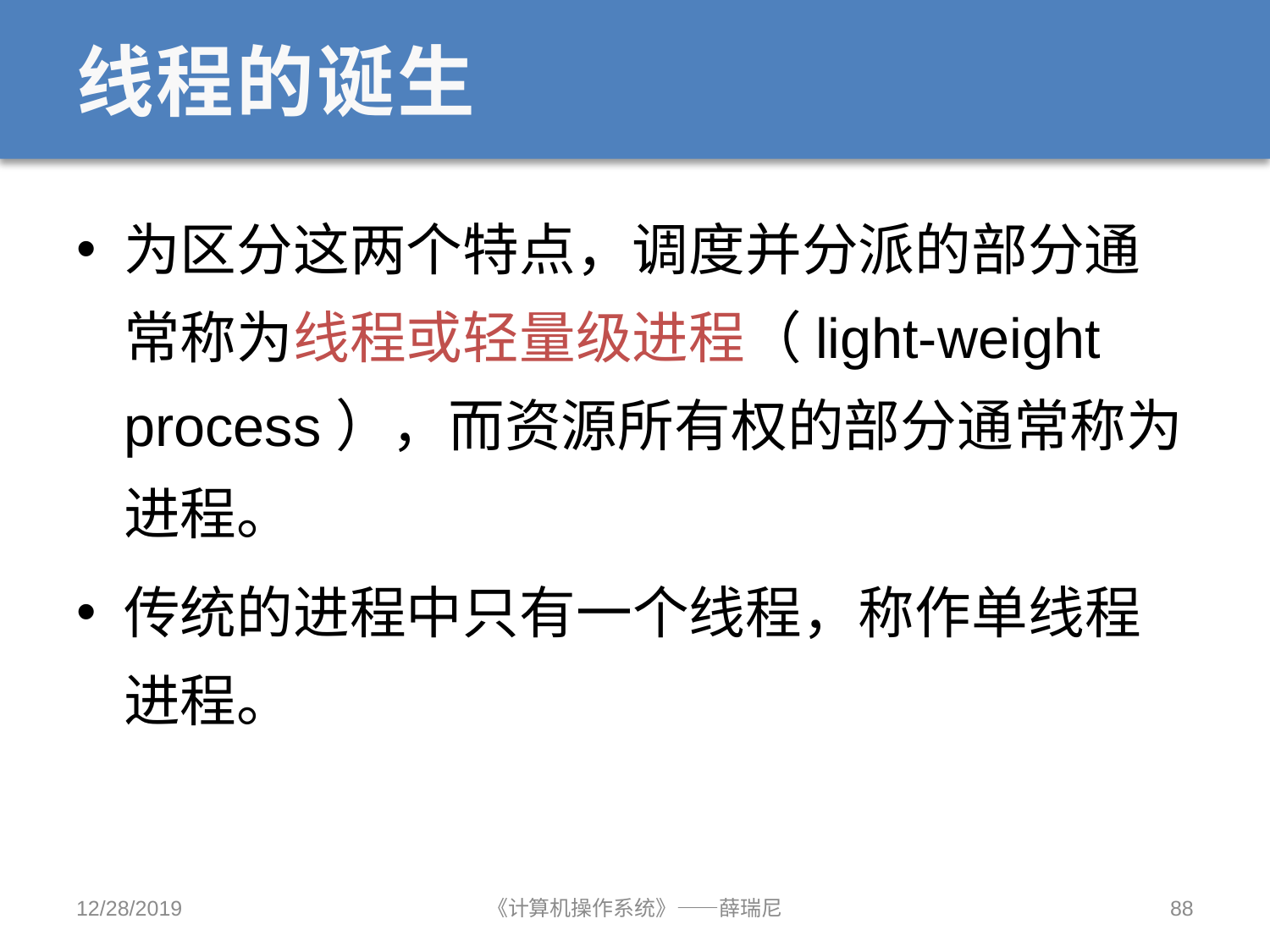

# 线程的诞生
为区分这两个特点，调度并分派的部分通常称为线程或轻量级进程（light-weight process），而资源所有权的部分通常称为进程。
传统的进程中只有一个线程，称作单线程进程。

12/28/2019
《计算机操作系统》——薛瑞尼
88